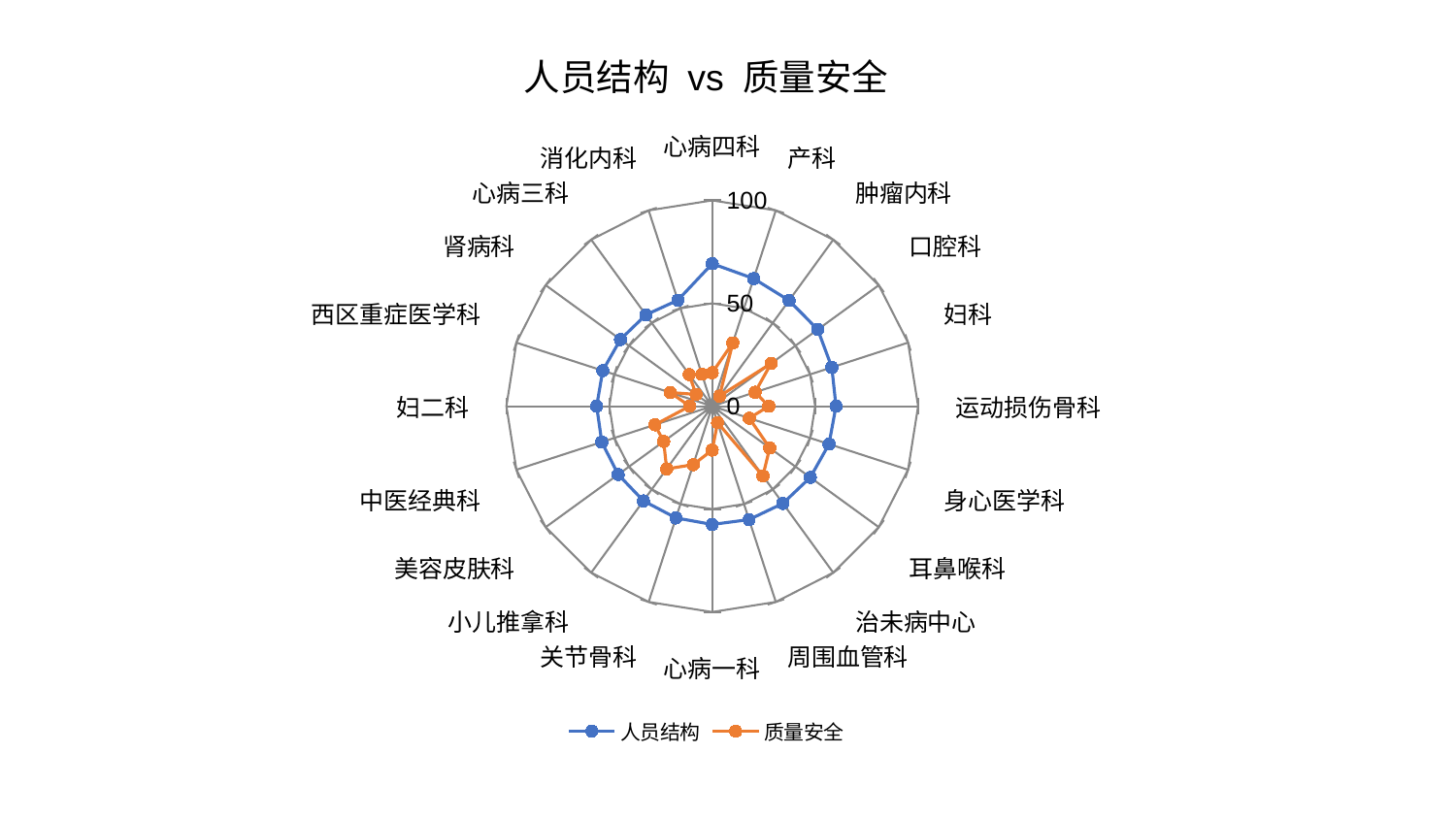

### Chart: 人员结构 vs 质量安全

| Category | 人员结构 | 质量安全 |
|---|---|---|
| 心病四科 | 69.23720780854573 | 16.284814317362446 |
| 产科 | 65.2022616928499 | 32.37715281971781 |
| 肿瘤内科 | 63.491950757433834 | 6.039376442452853 |
| 口腔科 | 63.37037242826741 | 35.37493209040227 |
| 妇科 | 61.086720803491005 | 21.88576016042703 |
| 运动损伤骨科 | 60.115043979827135 | 27.48495275316865 |
| 身心医学科 | 59.64794667097261 | 18.918583891152917 |
| 耳鼻喉科 | 58.894965933746256 | 34.54365606264152 |
| 治未病中心 | 58.398248625496834 | 41.90768816203105 |
| 周围血管科 | 57.937809118970755 | 8.41023791927881 |
| 心病一科 | 57.461724483840506 | 21.331472641342216 |
| 关节骨科 | 57.10061010983095 | 29.87920153068088 |
| 小儿推拿科 | 56.868012098904686 | 37.68123077260476 |
| 美容皮肤科 | 56.48818315404143 | 29.17725352461876 |
| 中医经典科 | 56.422255840893115 | 29.312817953695422 |
| 妇二科 | 56.14719342753697 | 10.96515252559264 |
| 西区重症医学科 | 55.926205030949816 | 21.40617858072265 |
| 肾病科 | 55.14497234259284 | 9.753062662158298 |
| 心病三科 | 54.87118916624698 | 19.041238450422878 |
| 消化内科 | 54.15362271926385 | 16.343340773748373 |
22